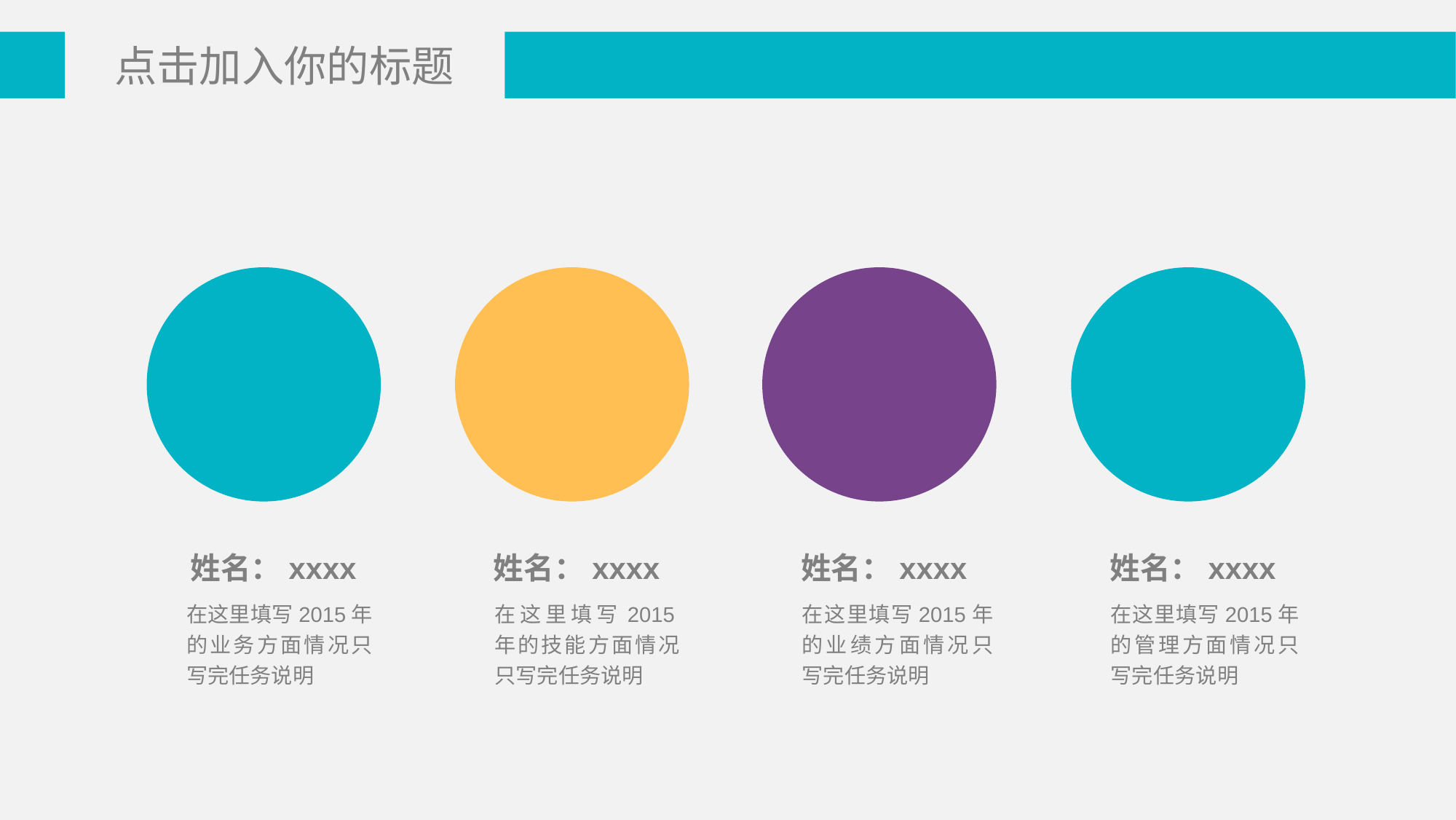

点击加入你的标题

姓名：xxxx
姓名：xxxx
姓名：xxxx
姓名：xxxx
在这里填写2015年的业务方面情况只写完任务说明
在这里填写2015年的业绩方面情况只写完任务说明
在这里填写2015年的技能方面情况只写完任务说明
在这里填写2015年的管理方面情况只写完任务说明